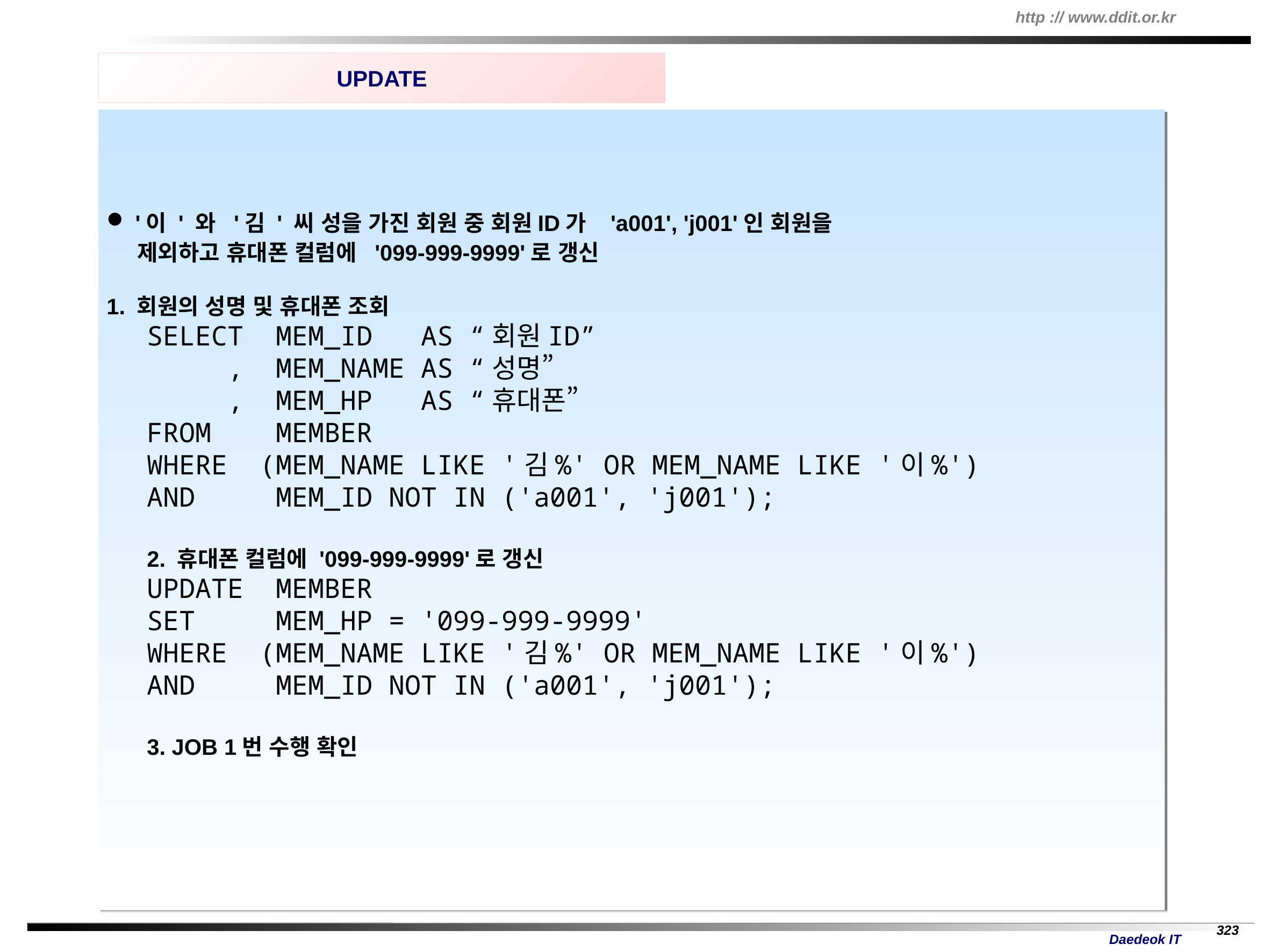

UPDATE
 '이 ' 와  '김 ' 씨 성을 가진 회원 중 회원ID가   'a001', 'j001'인 회원을
    제외하고 휴대폰 컬럼에  '099-999-9999'로 갱신

1. 회원의 성명 및 휴대폰 조회
SELECT  MEM_ID   AS “회원ID”
     ,  MEM_NAME AS “성명”
     ,  MEM_HP   AS “휴대폰”
FROM    MEMBER
WHERE  (MEM_NAME LIKE '김%' OR MEM_NAME LIKE '이%')
AND     MEM_ID NOT IN ('a001', 'j001');

2. 휴대폰 컬럼에 '099-999-9999'로 갱신
UPDATE  MEMBER
SET     MEM_HP = '099-999-9999'
WHERE  (MEM_NAME LIKE '김%' OR MEM_NAME LIKE '이%')
AND     MEM_ID NOT IN ('a001', 'j001');

3. JOB 1번 수행 확인